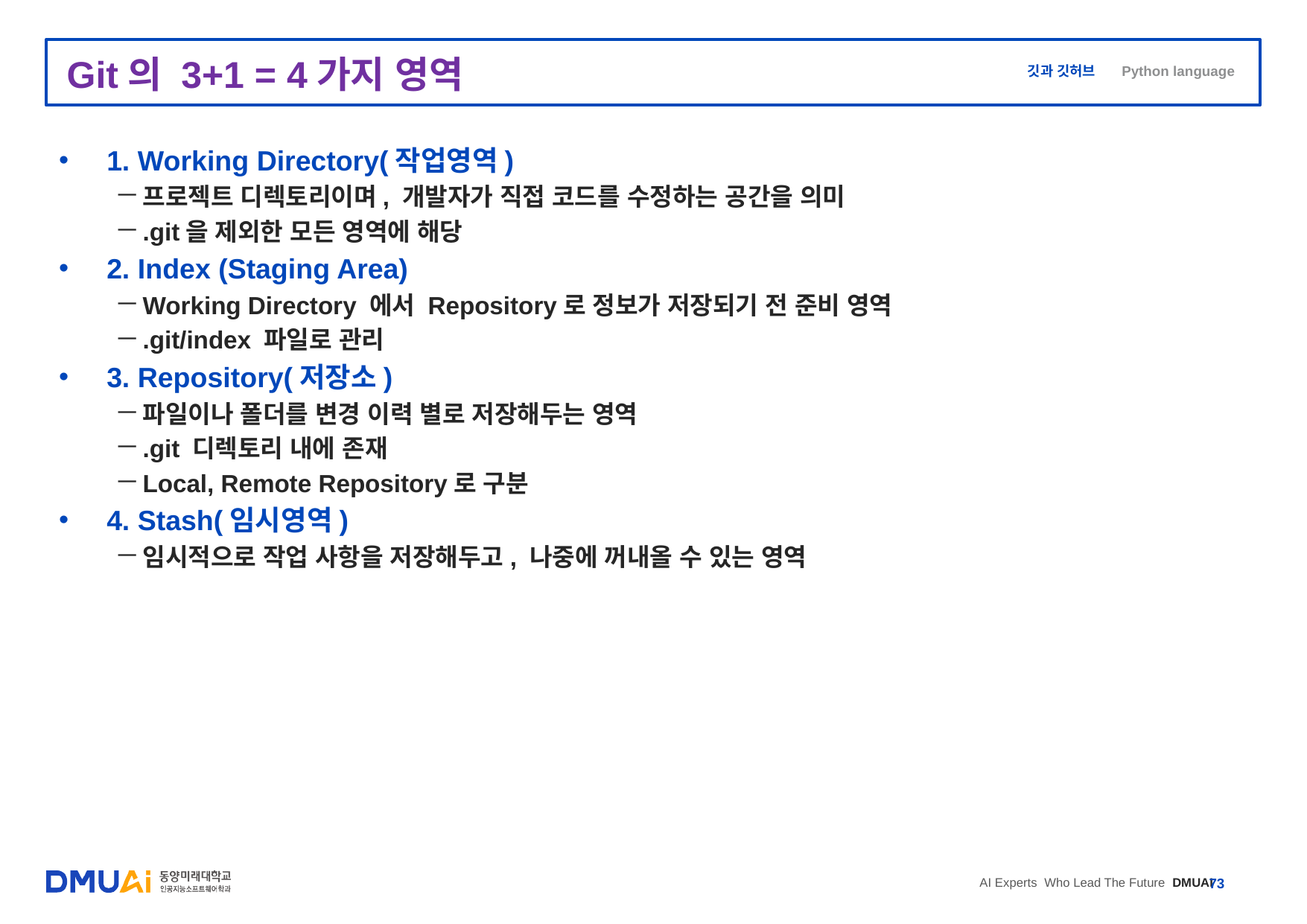

# Git의 3+1 = 4가지 영역
1. Working Directory(작업영역)
프로젝트 디렉토리이며, 개발자가 직접 코드를 수정하는 공간을 의미
.git을 제외한 모든 영역에 해당
2. Index (Staging Area)
Working Directory 에서 Repository로 정보가 저장되기 전 준비 영역
.git/index 파일로 관리
3. Repository(저장소)
파일이나 폴더를 변경 이력 별로 저장해두는 영역
.git 디렉토리 내에 존재
Local, Remote Repository로 구분
4. Stash(임시영역)
임시적으로 작업 사항을 저장해두고, 나중에 꺼내올 수 있는 영역